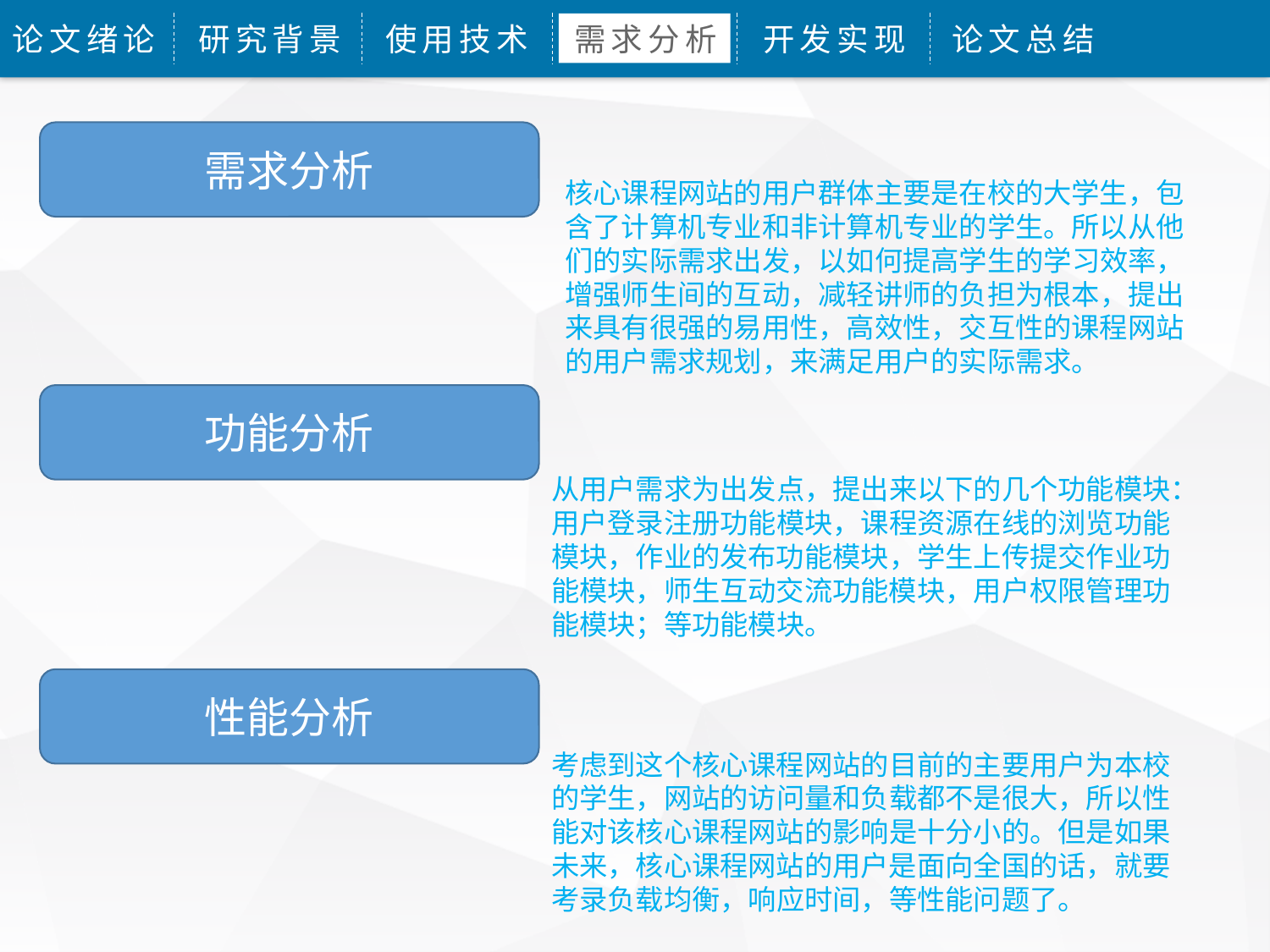

论文绪论
研究背景
使用技术
需求分析
开发实现
论文总结

需求分析
核心课程网站的用户群体主要是在校的大学生，包含了计算机专业和非计算机专业的学生。所以从他们的实际需求出发，以如何提高学生的学习效率，增强师生间的互动，减轻讲师的负担为根本，提出来具有很强的易用性，高效性，交互性的课程网站的用户需求规划，来满足用户的实际需求。
功能分析
从用户需求为出发点，提出来以下的几个功能模块：用户登录注册功能模块，课程资源在线的浏览功能模块，作业的发布功能模块，学生上传提交作业功能模块，师生互动交流功能模块，用户权限管理功能模块；等功能模块。
性能分析
考虑到这个核心课程网站的目前的主要用户为本校的学生，网站的访问量和负载都不是很大，所以性能对该核心课程网站的影响是十分小的。但是如果未来，核心课程网站的用户是面向全国的话，就要考录负载均衡，响应时间，等性能问题了。